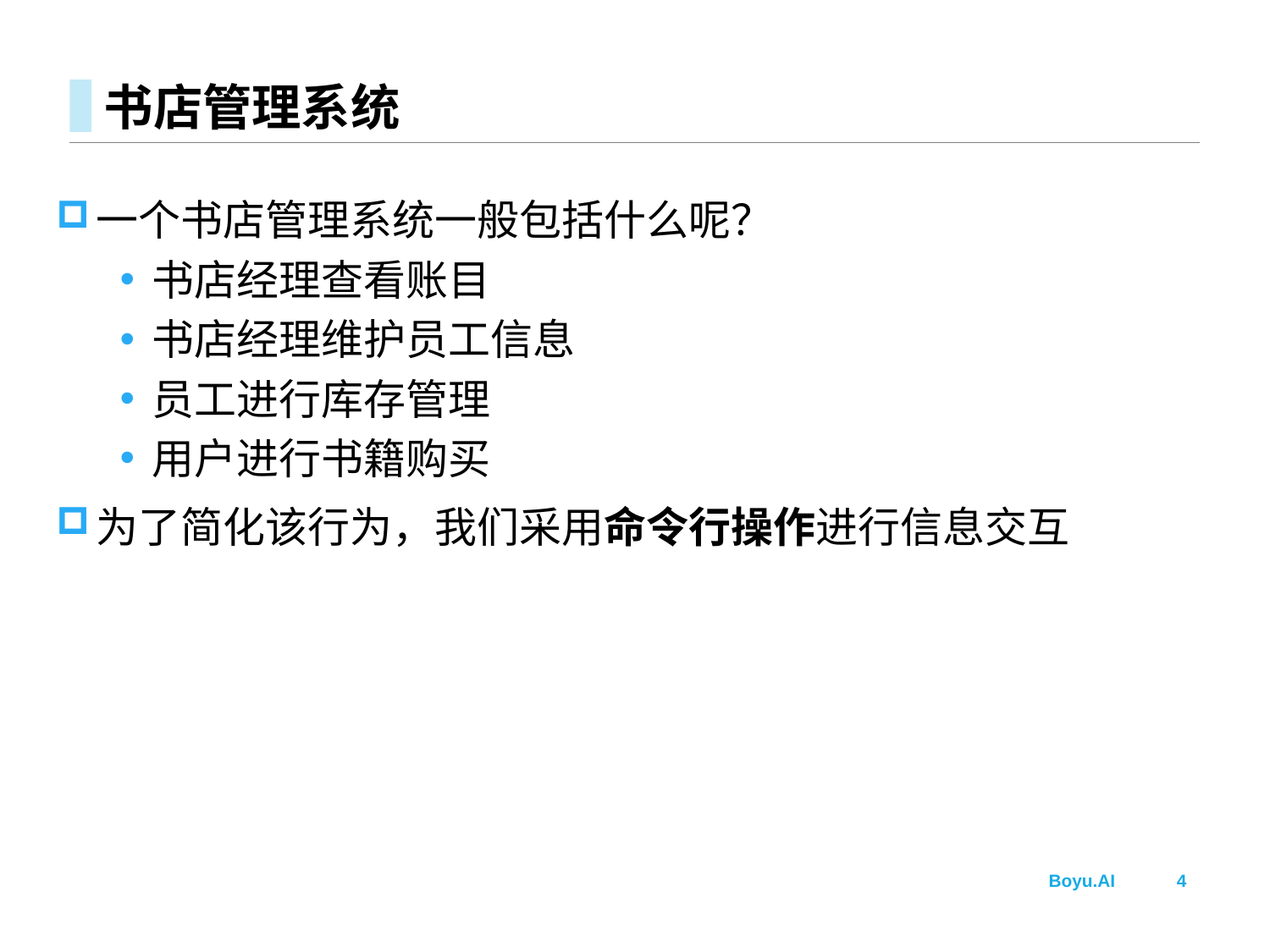

# 书店管理系统

一个书店管理系统一般包括什么呢？
书店经理查看账目
书店经理维护员工信息
员工进行库存管理
用户进行书籍购买
为了简化该行为，我们采用命令行操作进行信息交互